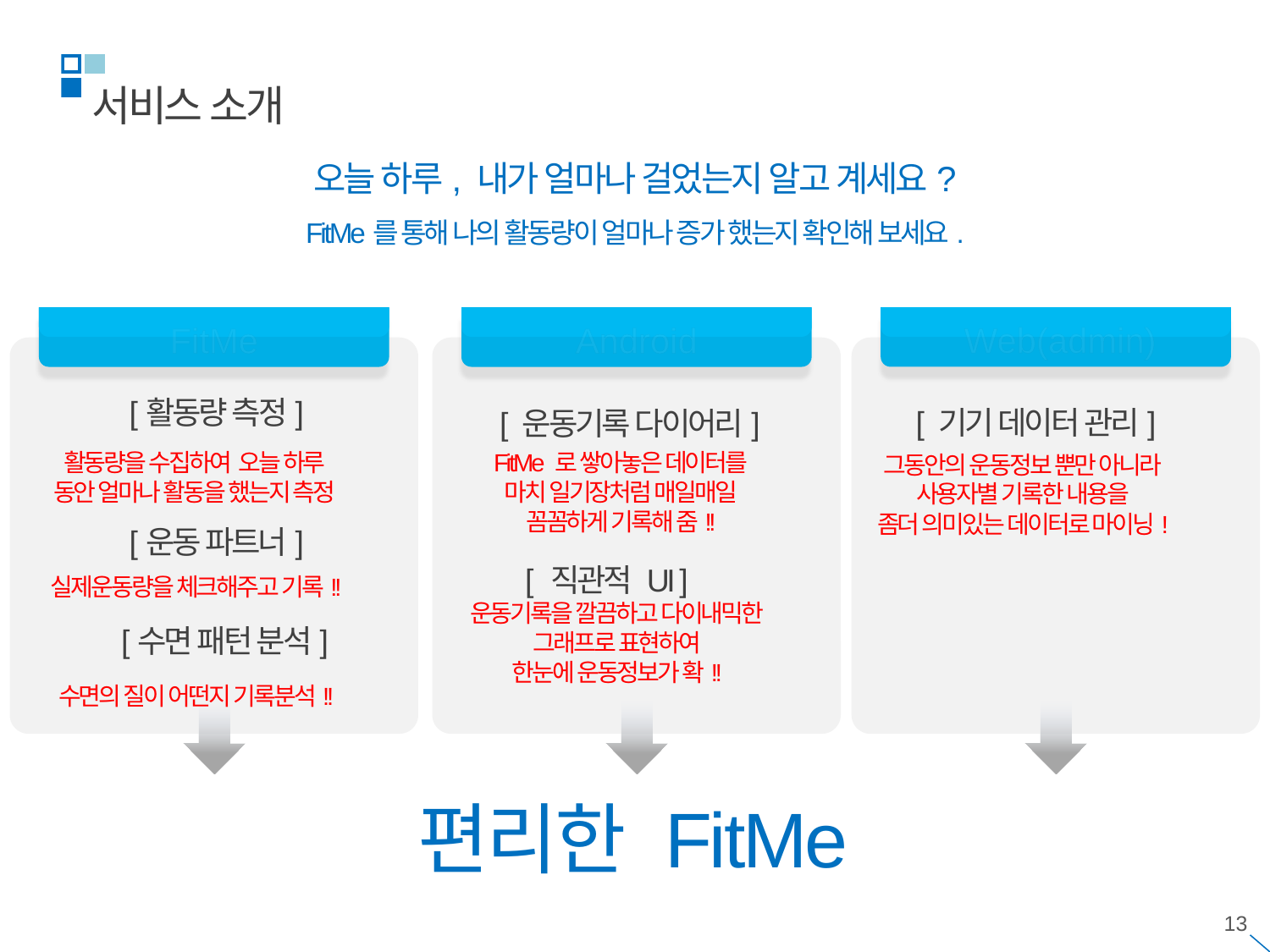

서비스 소개
오늘 하루, 내가 얼마나 걸었는지 알고 계세요?
FitMe를 통해 나의 활동량이 얼마나 증가 했는지 확인해 보세요.

Web(admin)
FitMe
Android

[활동량 측정]
[ 기기 데이터 관리]
[ 운동기록 다이어리]
활동량을 수집하여  오늘 하루
동안 얼마나 활동을 했는지 측정

FitMe 로 쌓아놓은 데이터를
마치 일기장처럼 매일매일
꼼꼼하게 기록해 줌!!

그동안의 운동정보 뿐만 아니라
사용자별 기록한 내용을
좀더 의미있는 데이터로 마이닝!

[운동 파트너]
[ 직관적 UI ]
실제운동량을 체크해주고 기록!!
운동기록을 깔끔하고 다이내믹한
그래프로 표현하여
한눈에 운동정보가 확!!
[수면 패턴 분석]
수면의 질이 어떤지 기록분석!!

편리한 FitMe